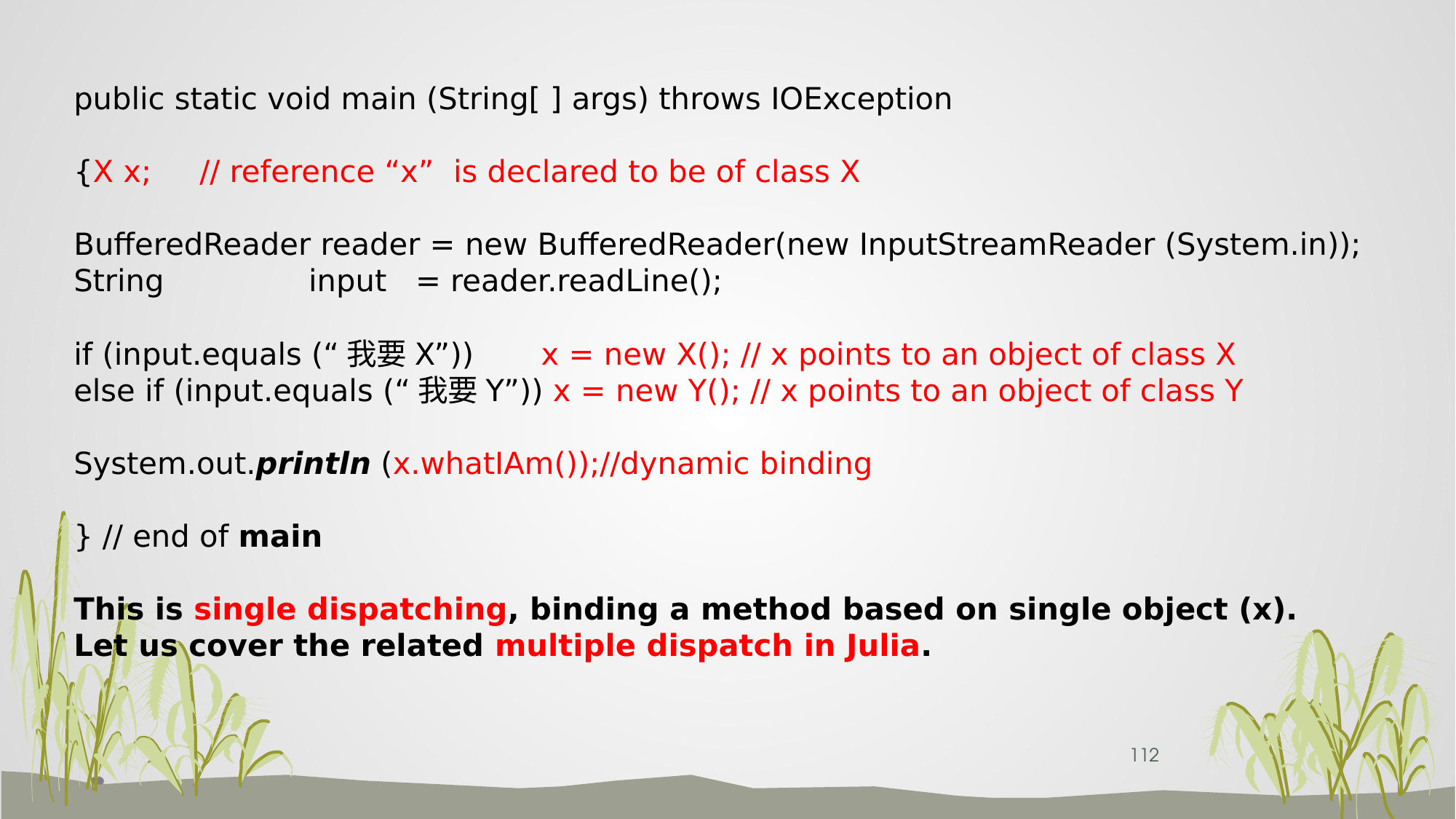

public static void main (String[ ] args) throws IOException

{X x;     // reference “x”  is declared to be of class X

BufferedReader reader = new BufferedReader(new InputStreamReader (System.in));
String               input   = reader.readLine();

if (input.equals (“我要X”))       x = new X(); // x points to an object of class X
else if (input.equals (“我要Y”)) x = new Y(); // x points to an object of class Y

System.out.println (x.whatIAm());//dynamic binding

} // end of main

This is single dispatching, binding a method based on single object (x).
Let us cover the related multiple dispatch in Julia.

112